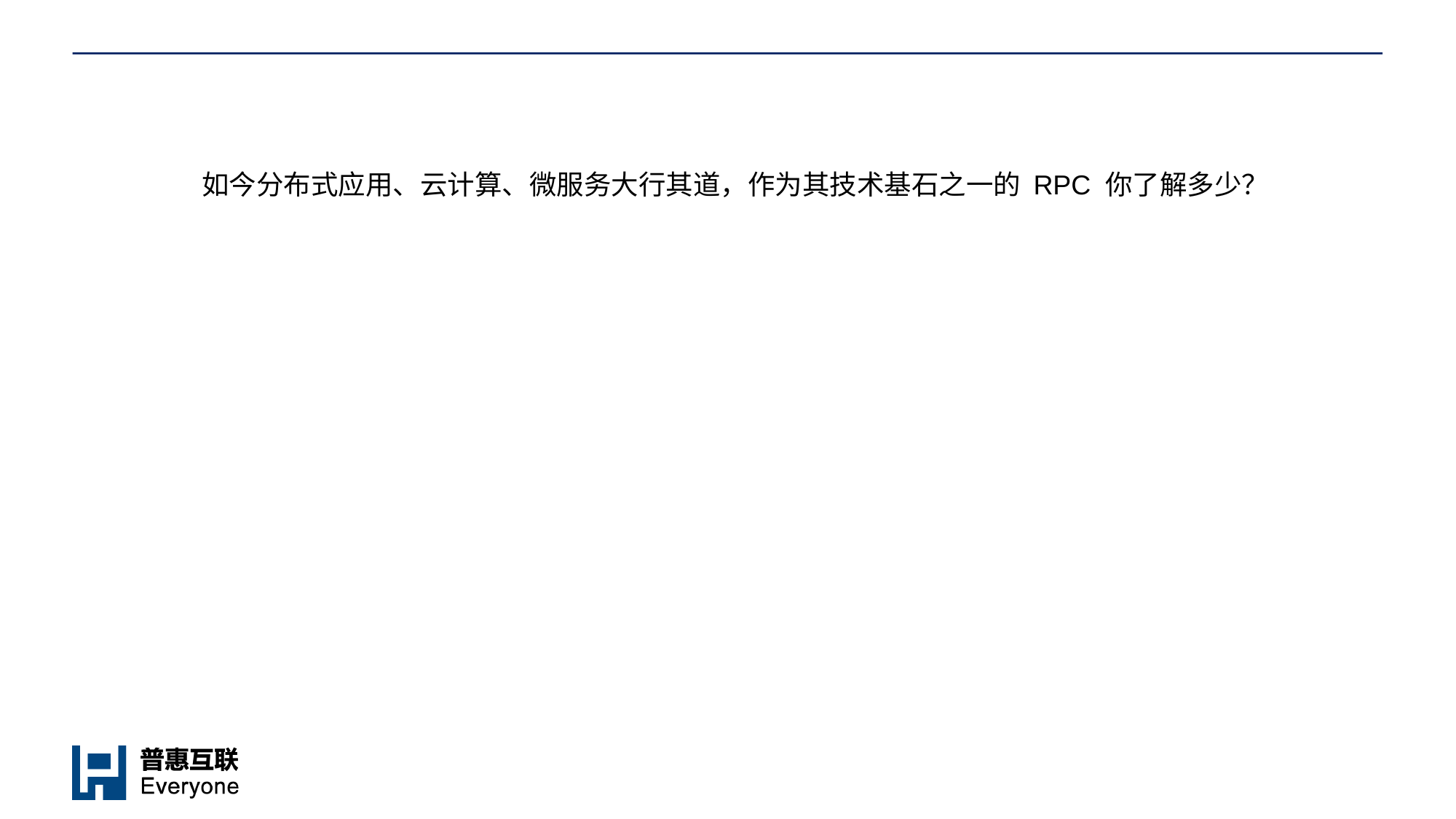

如今分布式应用、云计算、微服务大行其道，作为其技术基石之一的 RPC 你了解多少？